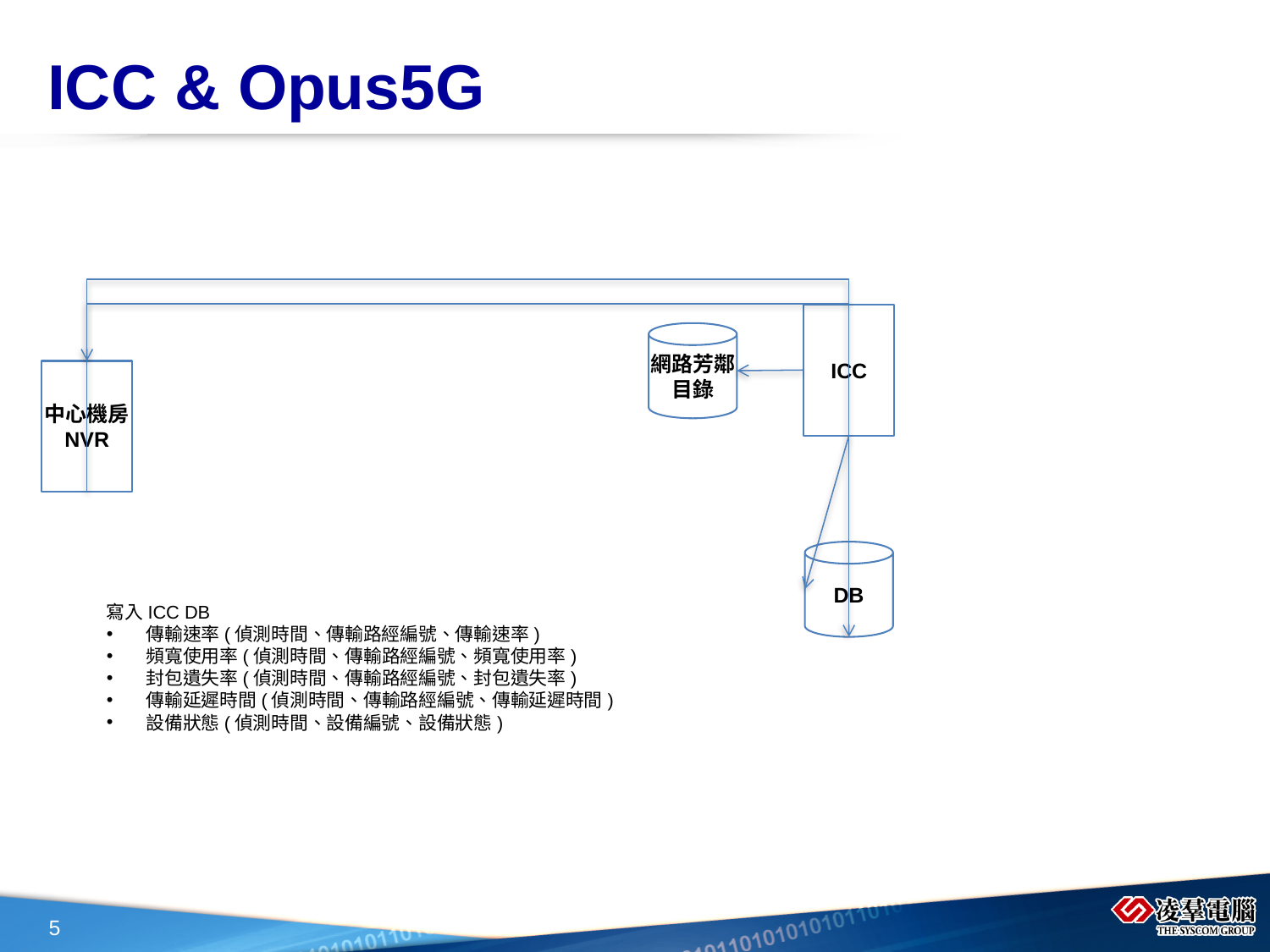

# ICC & Opus5G
ICC
網路芳鄰目錄
中心機房
NVR
DB
寫入ICC DB
傳輸速率(偵測時間、傳輸路經編號、傳輸速率)
頻寬使用率(偵測時間、傳輸路經編號、頻寬使用率)
封包遺失率(偵測時間、傳輸路經編號、封包遺失率)
傳輸延遲時間(偵測時間、傳輸路經編號、傳輸延遲時間)
設備狀態(偵測時間、設備編號、設備狀態)
5